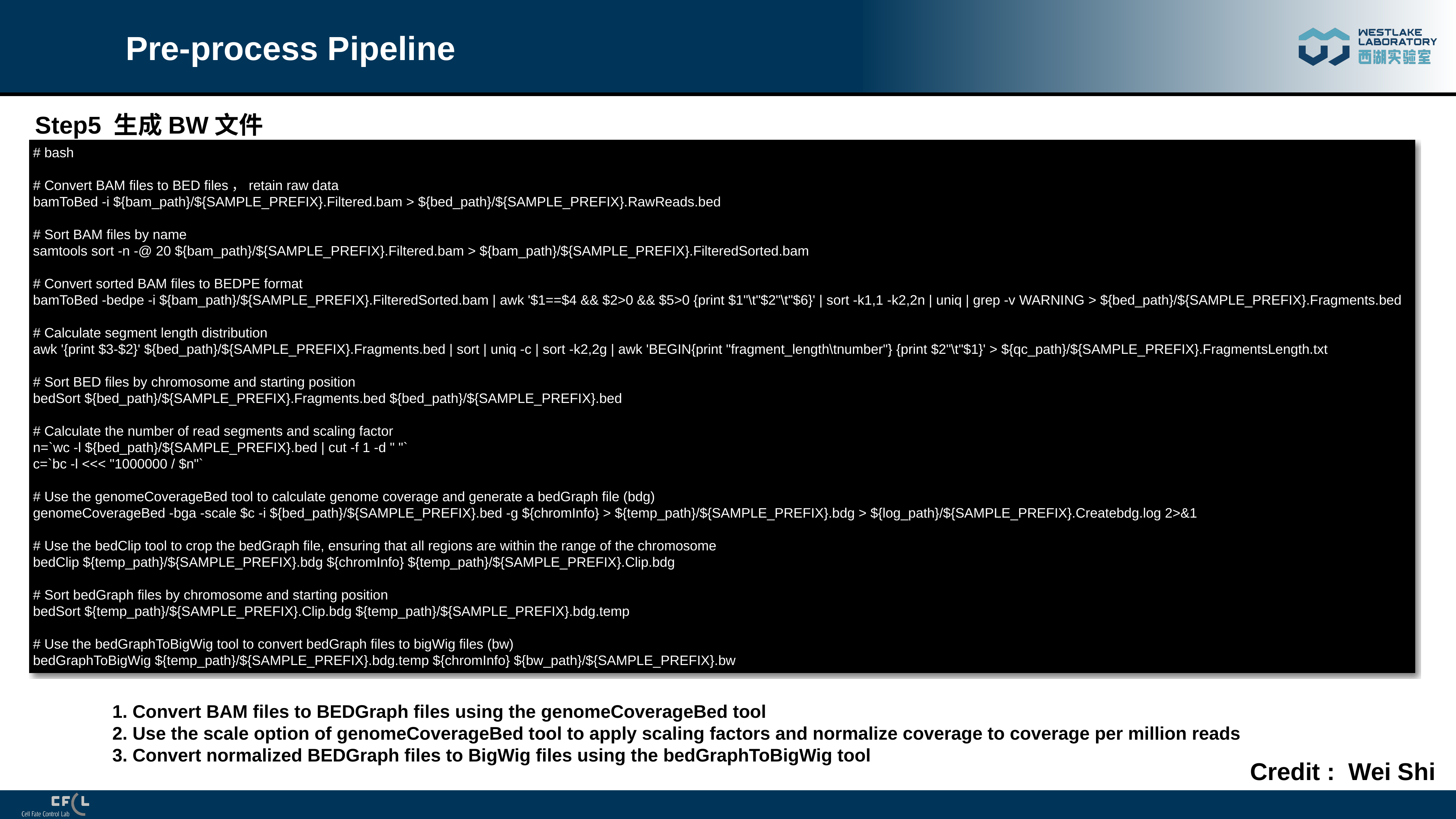

# Pre-process Pipeline
Step5 生成BW文件
# bash

# Convert BAM files to BED files，retain raw data
bamToBed -i ${bam_path}/${SAMPLE_PREFIX}.Filtered.bam > ${bed_path}/${SAMPLE_PREFIX}.RawReads.bed

# Sort BAM files by name
samtools sort -n -@ 20 ${bam_path}/${SAMPLE_PREFIX}.Filtered.bam > ${bam_path}/${SAMPLE_PREFIX}.FilteredSorted.bam

# Convert sorted BAM files to BEDPE format
bamToBed -bedpe -i ${bam_path}/${SAMPLE_PREFIX}.FilteredSorted.bam | awk '$1==$4 && $2>0 && $5>0 {print $1"\t"$2"\t"$6}' | sort -k1,1 -k2,2n | uniq | grep -v WARNING > ${bed_path}/${SAMPLE_PREFIX}.Fragments.bed

# Calculate segment length distribution
awk '{print $3-$2}' ${bed_path}/${SAMPLE_PREFIX}.Fragments.bed | sort | uniq -c | sort -k2,2g | awk 'BEGIN{print "fragment_length\tnumber"} {print $2"\t"$1}' > ${qc_path}/${SAMPLE_PREFIX}.FragmentsLength.txt

# Sort BED files by chromosome and starting position
bedSort ${bed_path}/${SAMPLE_PREFIX}.Fragments.bed ${bed_path}/${SAMPLE_PREFIX}.bed

# Calculate the number of read segments and scaling factor
n=`wc -l ${bed_path}/${SAMPLE_PREFIX}.bed | cut -f 1 -d " "`
c=`bc -l <<< "1000000 / $n"`

# Use the genomeCoverageBed tool to calculate genome coverage and generate a bedGraph file (bdg)
genomeCoverageBed -bga -scale $c -i ${bed_path}/${SAMPLE_PREFIX}.bed -g ${chromInfo} > ${temp_path}/${SAMPLE_PREFIX}.bdg > ${log_path}/${SAMPLE_PREFIX}.Createbdg.log 2>&1

# Use the bedClip tool to crop the bedGraph file, ensuring that all regions are within the range of the chromosome
bedClip ${temp_path}/${SAMPLE_PREFIX}.bdg ${chromInfo} ${temp_path}/${SAMPLE_PREFIX}.Clip.bdg

# Sort bedGraph files by chromosome and starting position
bedSort ${temp_path}/${SAMPLE_PREFIX}.Clip.bdg ${temp_path}/${SAMPLE_PREFIX}.bdg.temp
# Use the bedGraphToBigWig tool to convert bedGraph files to bigWig files (bw)
bedGraphToBigWig ${temp_path}/${SAMPLE_PREFIX}.bdg.temp ${chromInfo} ${bw_path}/${SAMPLE_PREFIX}.bw
1. Convert BAM files to BEDGraph files using the genomeCoverageBed tool
2. Use the scale option of genomeCoverageBed tool to apply scaling factors and normalize coverage to coverage per million reads
3. Convert normalized BEDGraph files to BigWig files using the bedGraphToBigWig tool
Credit :  Wei Shi